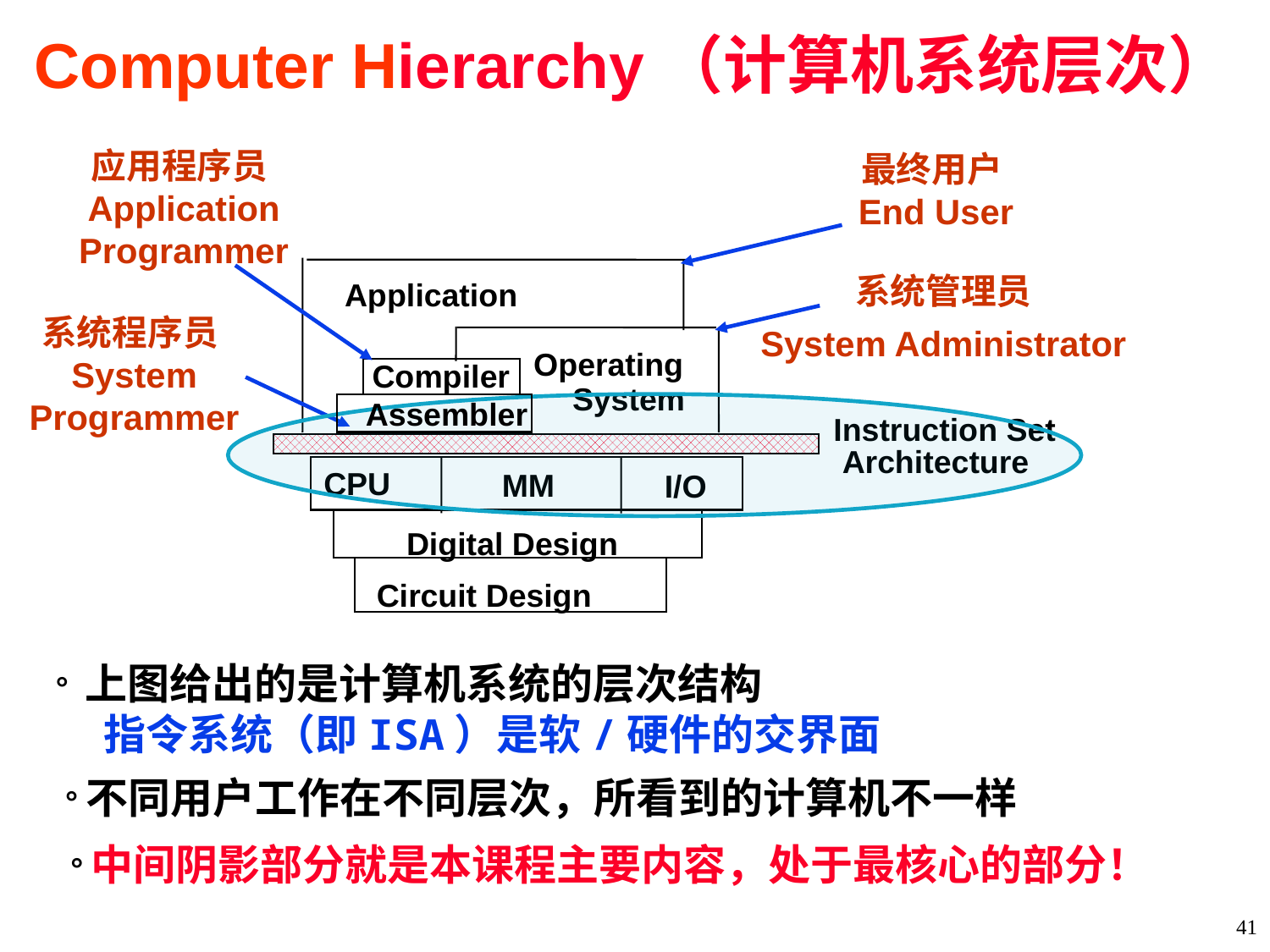

# Computer Hierarchy（计算机系统层次）
应用程序员Application Programmer
最终用户End User

系统管理员
System Administrator

Application
系统程序员System Programmer

Operating
Compiler

System

Assembler

Instruction Set
 Architecture

CPU
MM
I/O

Digital Design

Circuit Design

° 上图给出的是计算机系统的层次结构
    指令系统（即ISA）是软/硬件的交界面
°不同用户工作在不同层次，所看到的计算机不一样
°中间阴影部分就是本课程主要内容，处于最核心的部分！
41